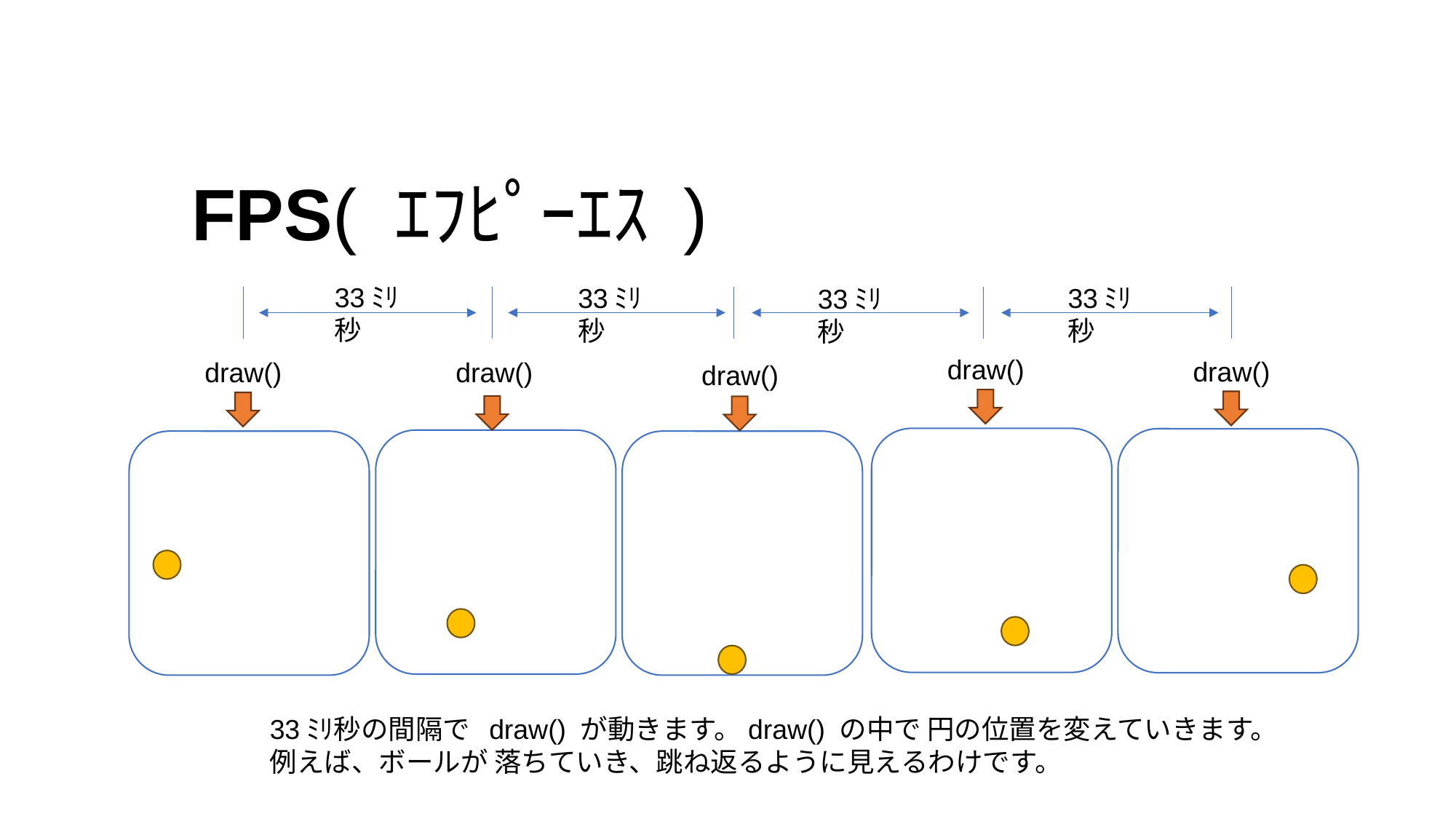

FPS( ｴﾌﾋﾟｰｴｽ )
33ﾐﾘ秒
33ﾐﾘ秒
33ﾐﾘ秒
33ﾐﾘ秒
draw()
draw()
draw()
draw()
draw()

33ﾐﾘ秒の間隔で  draw() が動きます。draw() の中で 円の位置を変えていきます。
例えば、ボールが 落ちていき、跳ね返るように見えるわけです。